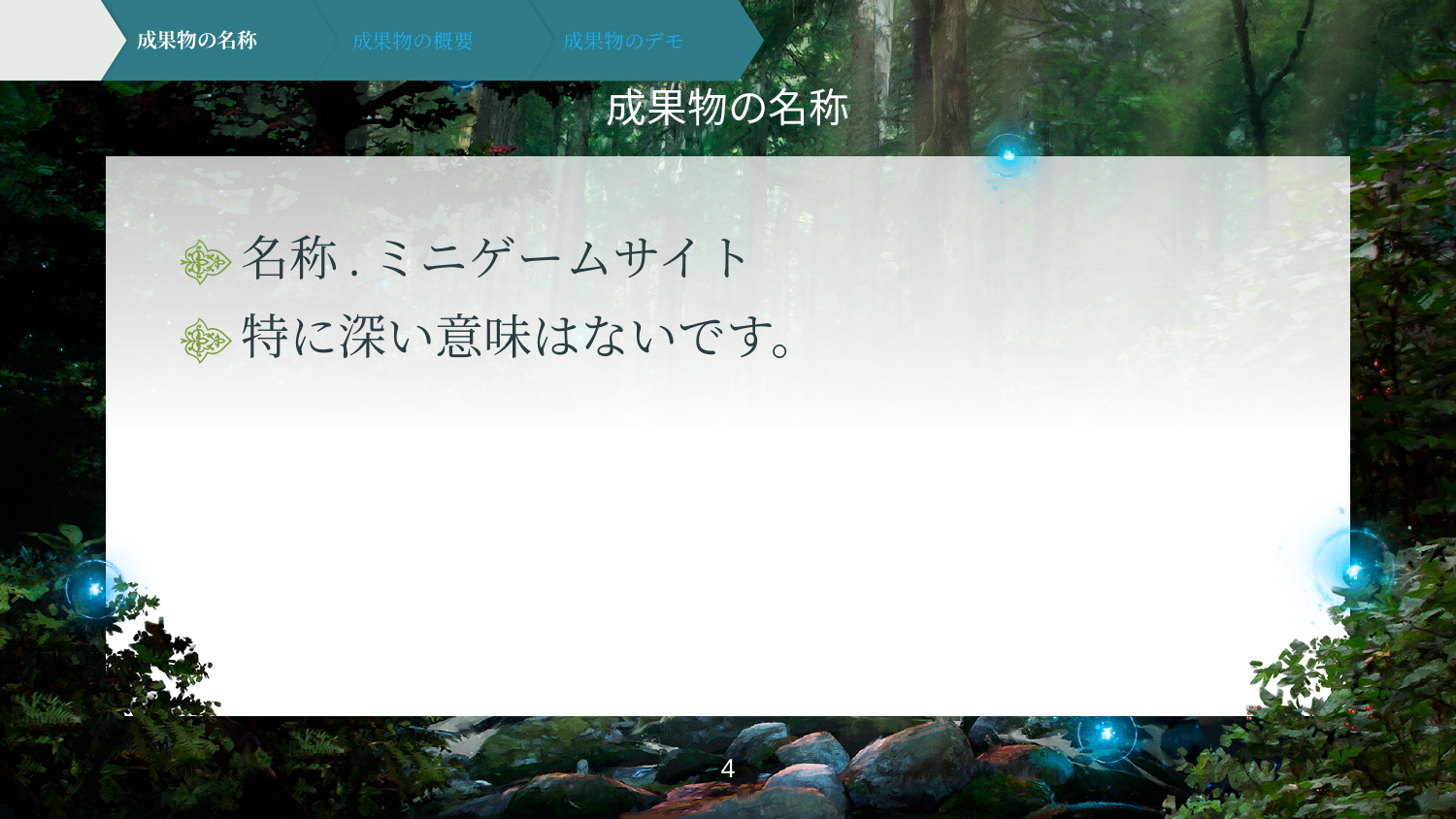

# 成果物の名称
成果物のデモ
成果物の名称

成果物の概要
名称.ミニゲームサイト
特に深い意味はないです。
4